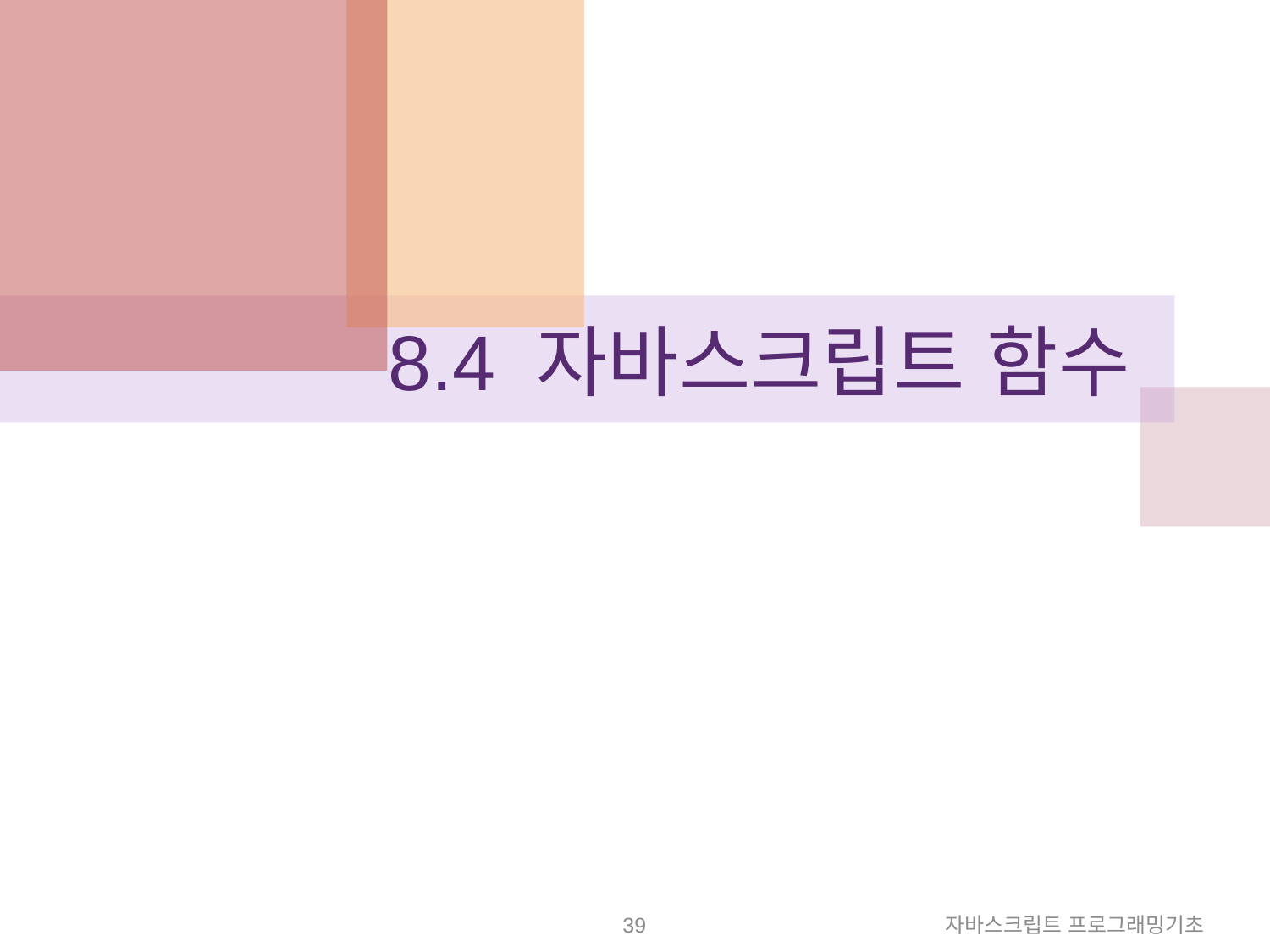

# 8.4 자바스크립트 함수

39
자바스크립트 프로그래밍기초